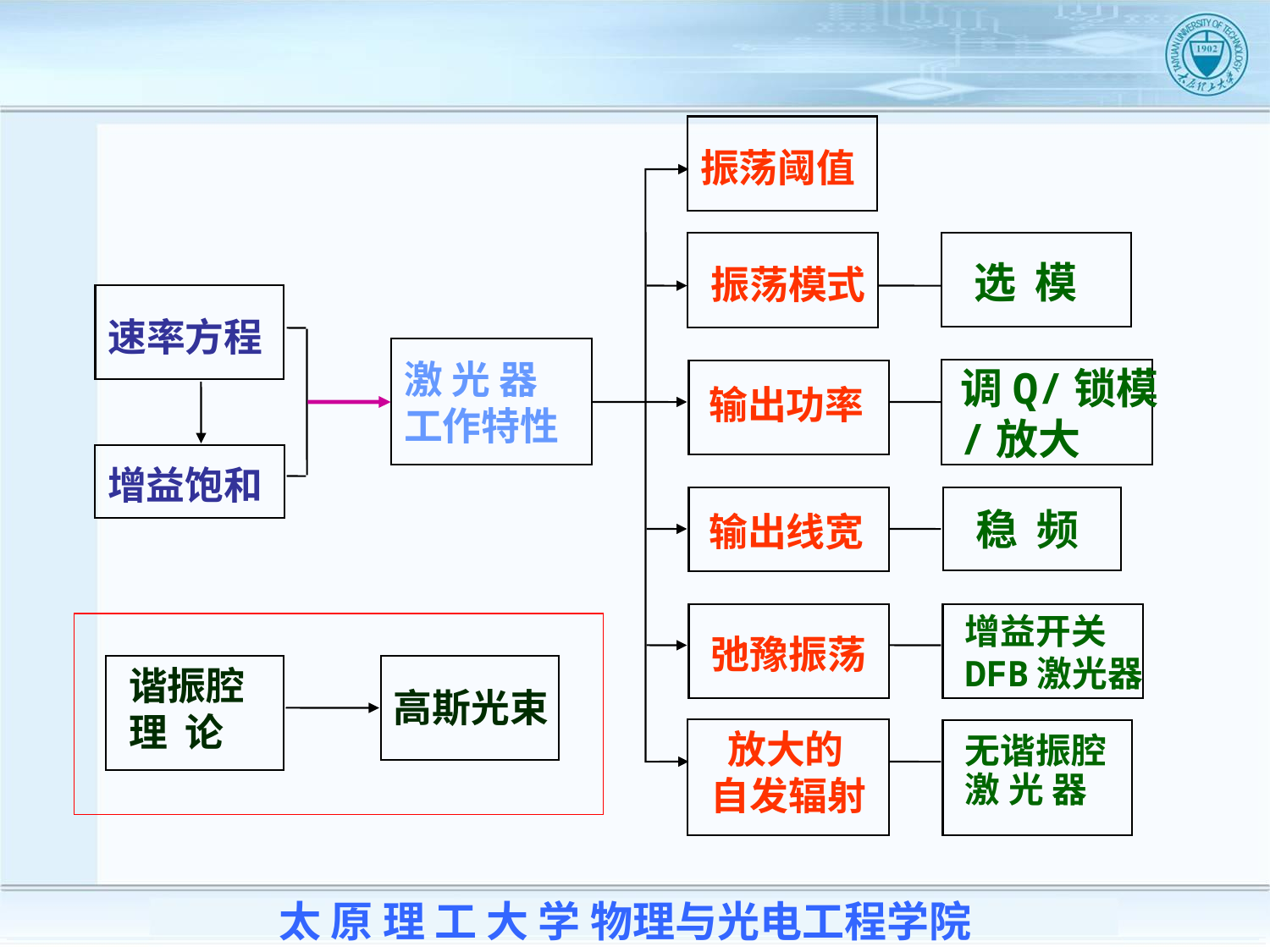

振荡阈值

选  模
振荡模式

速率方程

激 光 器
工作特性
调Q/锁模
/放大

输出功率

增益饱和

稳  频
输出线宽

增益开关
DFB激光器

弛豫振荡

谐振腔
理  论

高斯光束

 放大的
自发辐射

无谐振腔
激 光 器